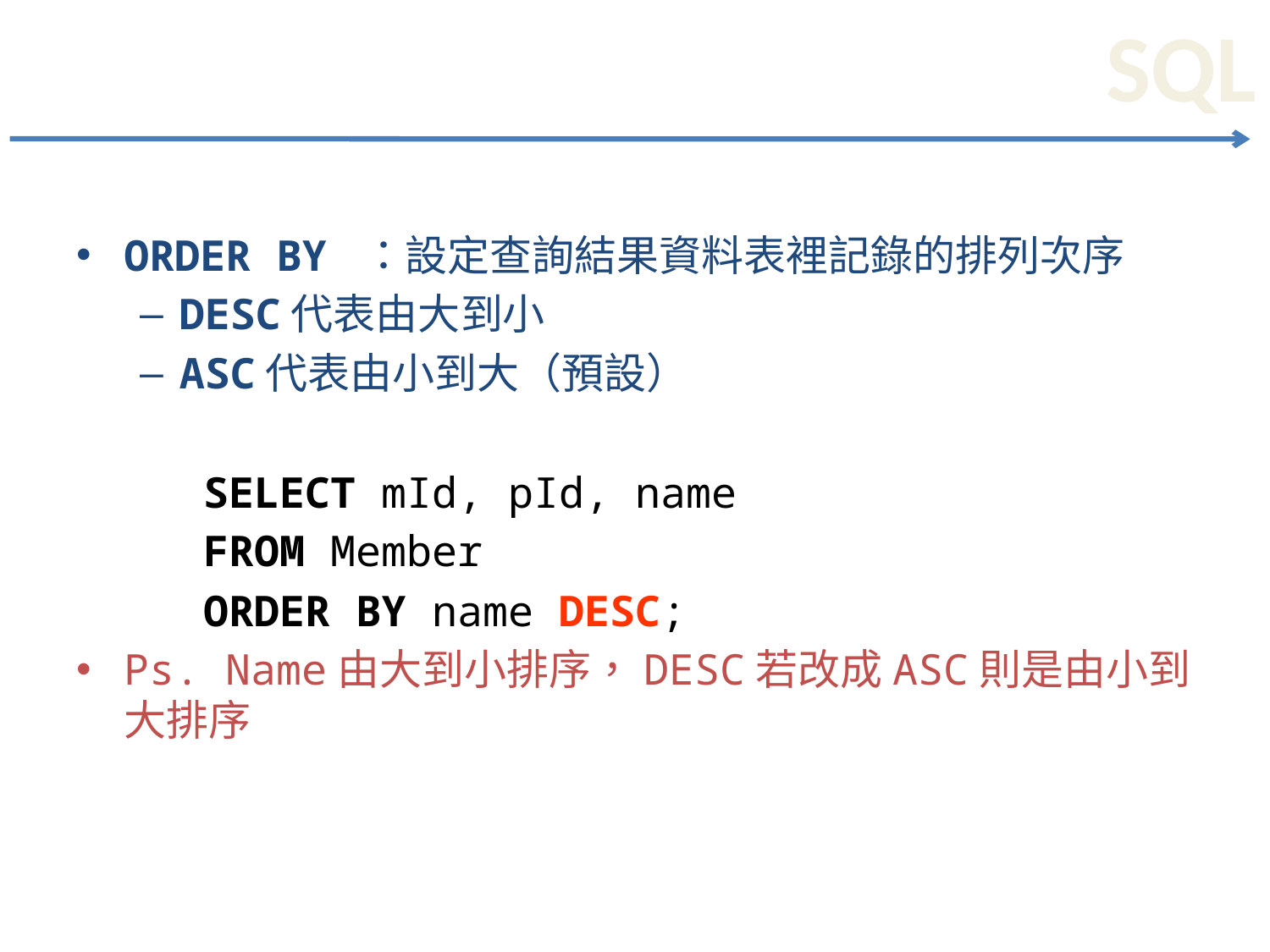

ORDER BY ：設定查詢結果資料表裡記錄的排列次序
DESC代表由大到小
ASC代表由小到大（預設）

SELECT mId, pId, name
FROM Member
ORDER BY name DESC;
Ps. Name由大到小排序，DESC若改成ASC則是由小到大排序